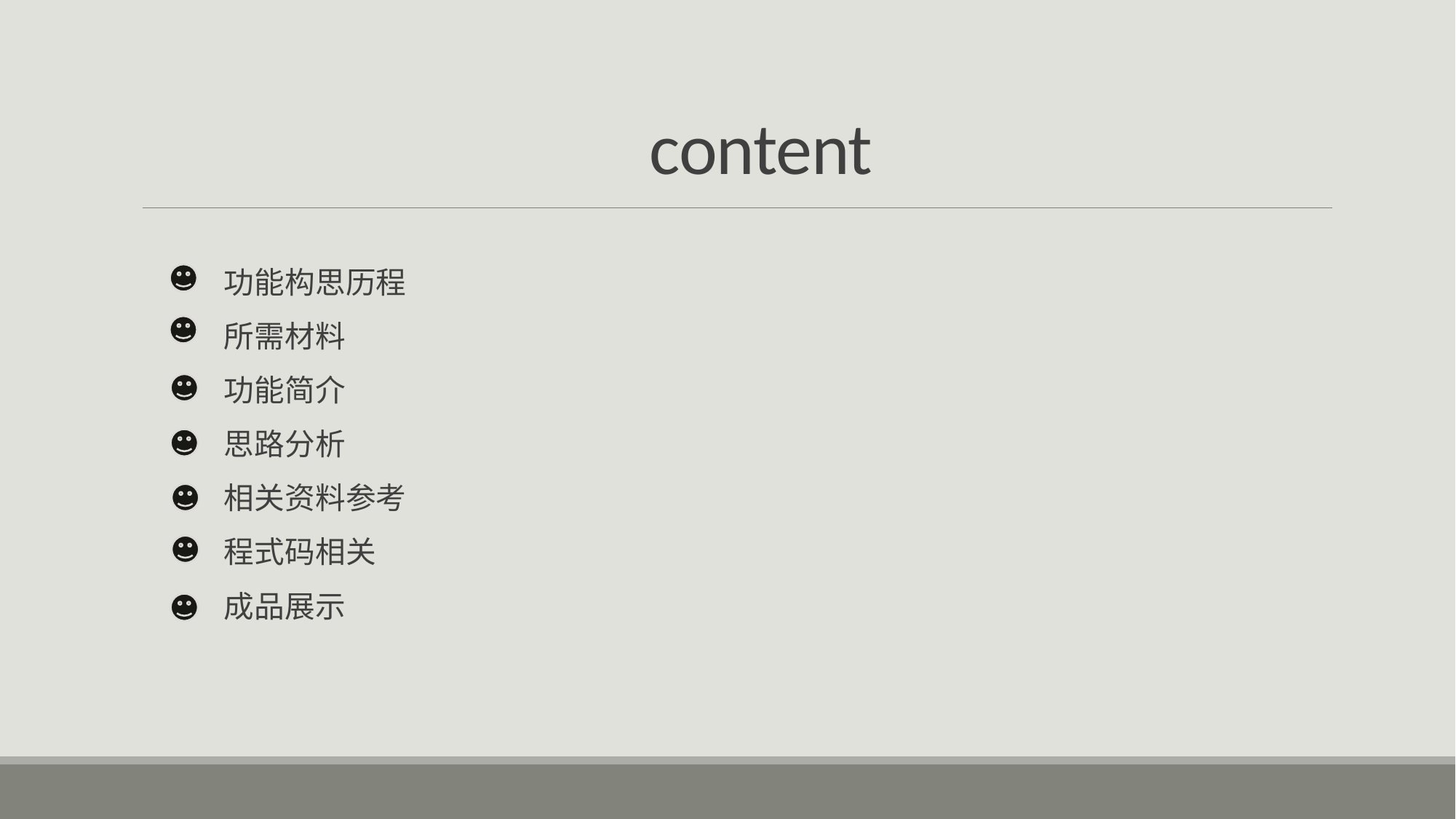

# content
功能构思历程
所需材料
功能简介
思路分析
相关资料参考
程式码相关
成品展示